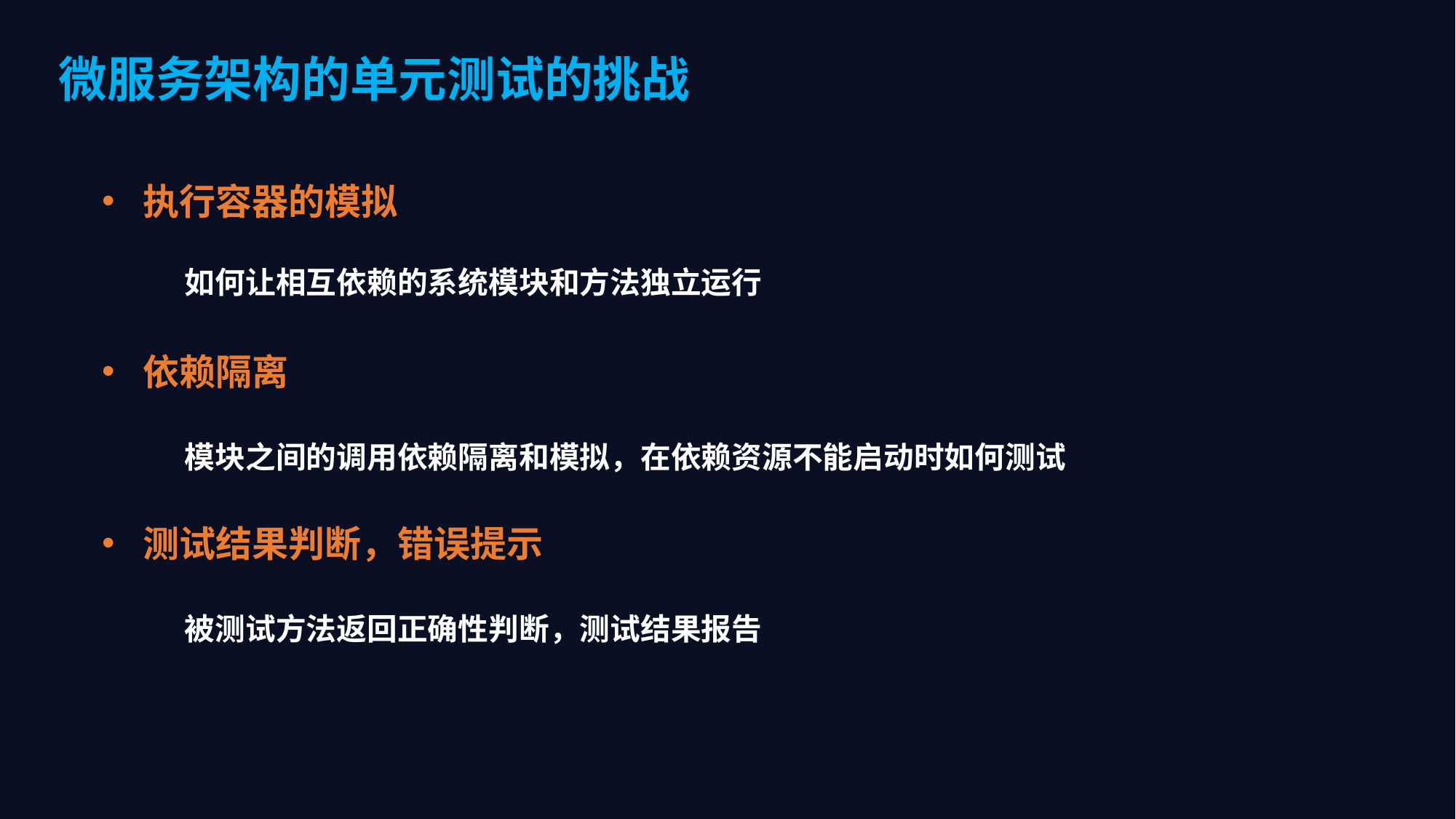

微服务架构的单元测试的挑战
执行容器的模拟
如何让相互依赖的系统模块和方法独立运行
依赖隔离
模块之间的调用依赖隔离和模拟，在依赖资源不能启动时如何测试
测试结果判断，错误提示
被测试方法返回正确性判断，测试结果报告